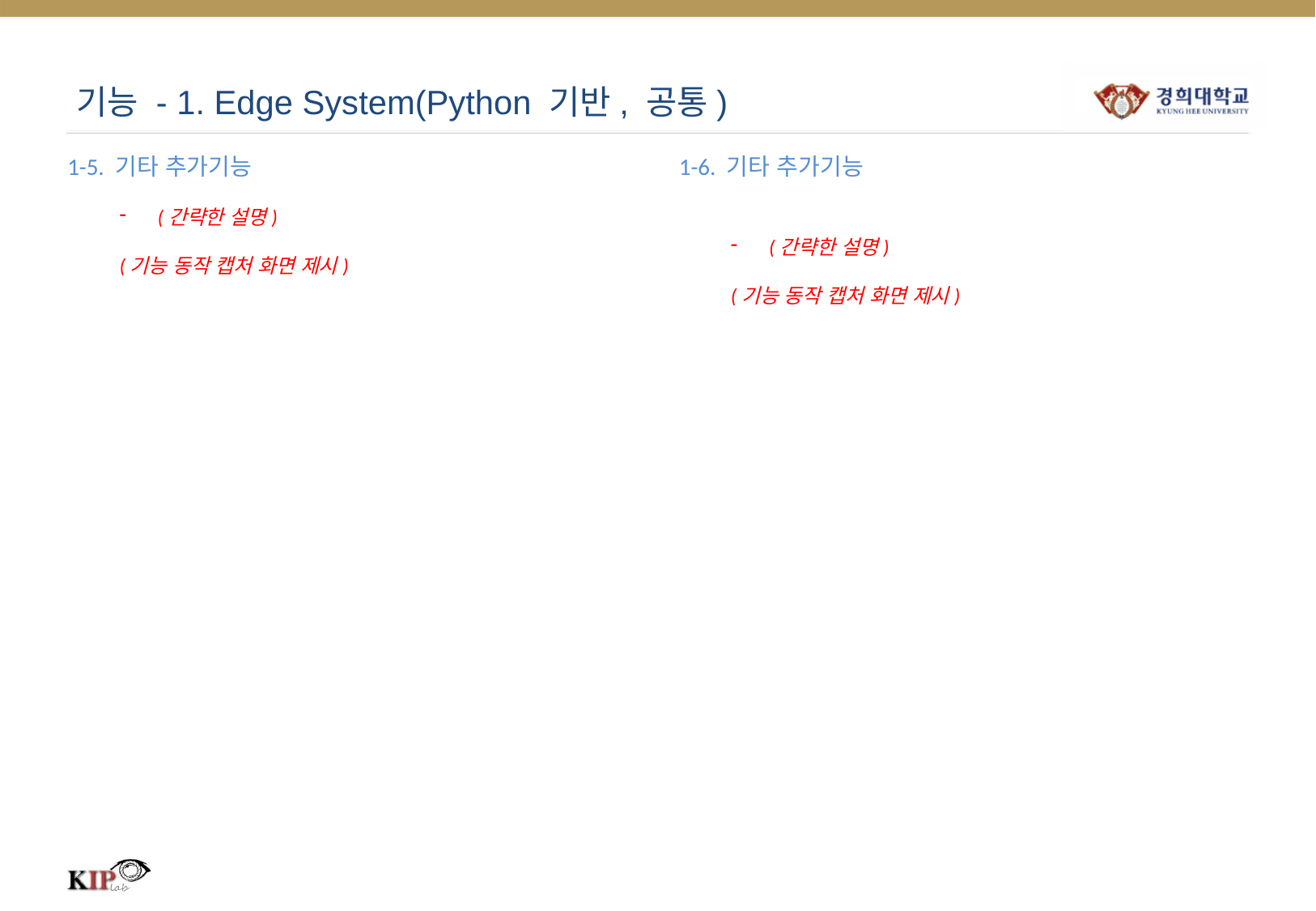

# 기능 - 1. Edge System(Python 기반, 공통)
1-5. 기타 추가기능
(간략한 설명)
(기능 동작 캡처 화면 제시)

1-6. 기타 추가기능

(간략한 설명)
(기능 동작 캡처 화면 제시)